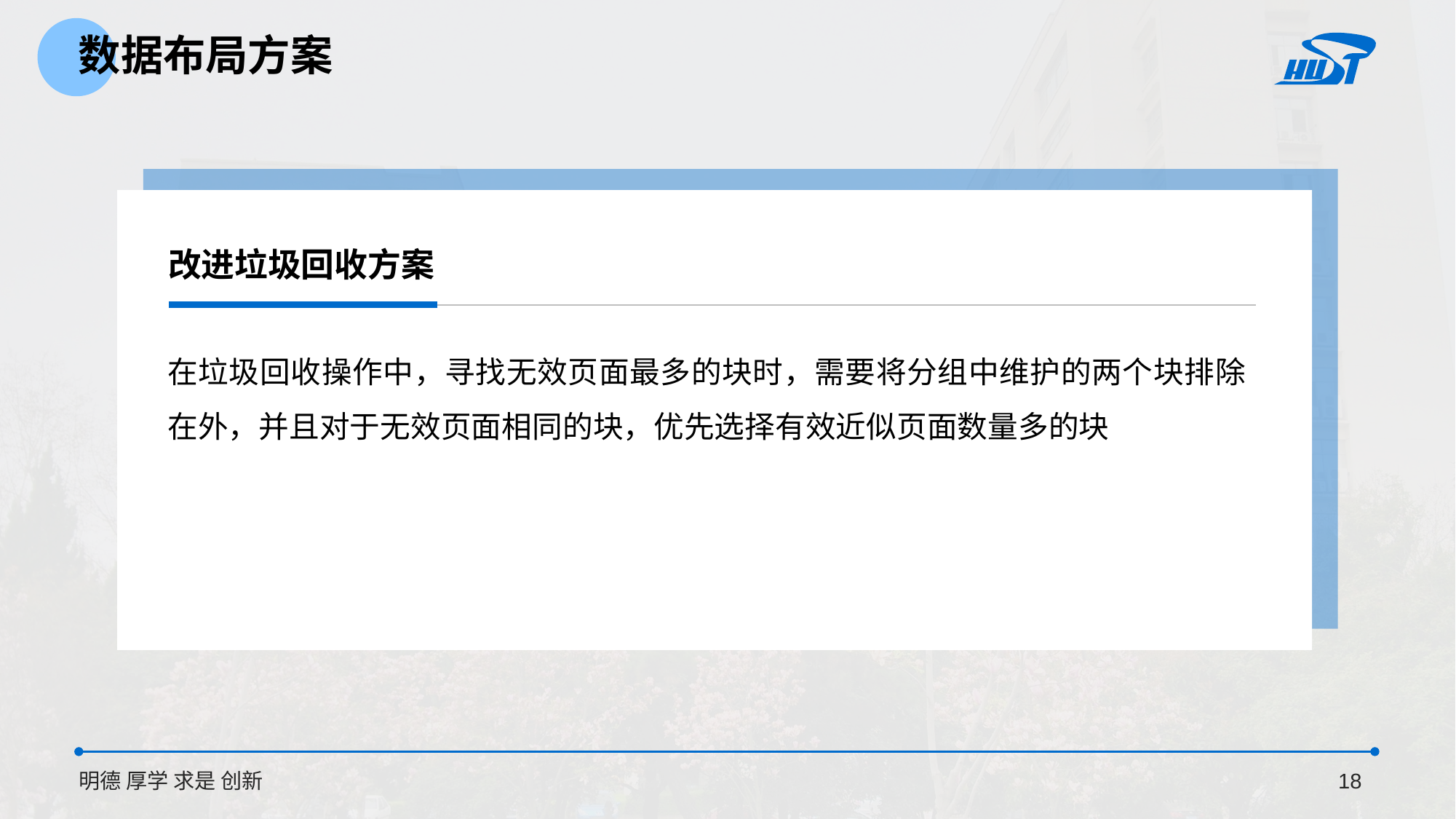

数据布局方案

改进垃圾回收方案
在垃圾回收操作中，寻找无效页面最多的块时，需要将分组中维护的两个块排除在外，并且对于无效页面相同的块，优先选择有效近似页面数量多的块